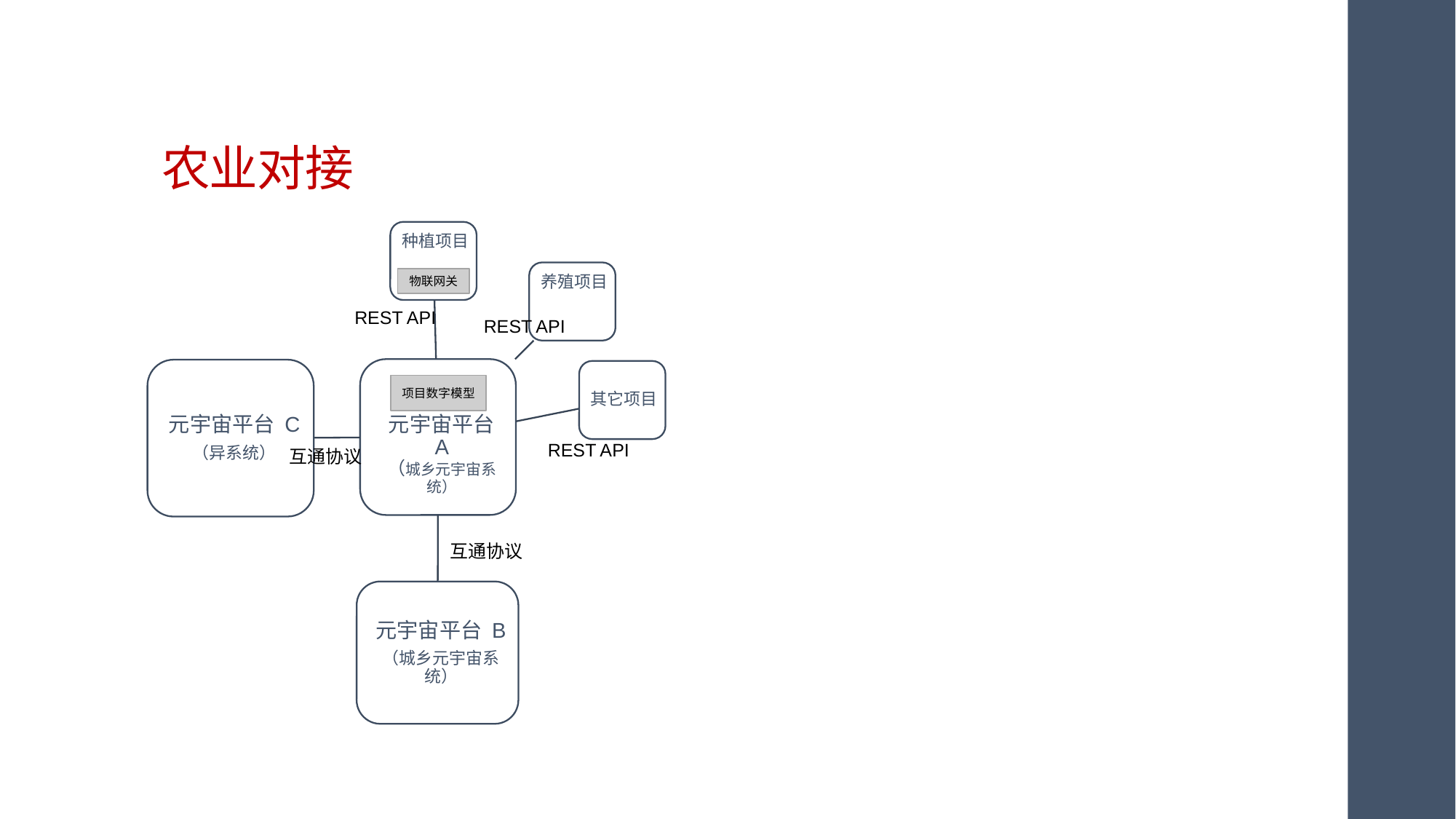

# 农业对接
元宇宙平台 A
（城乡元宇宙系统）
种植项目
养殖项目
其它项目
元宇宙平台 B
（城乡元宇宙系统）
元宇宙平台 C
（异系统）

物联网关
REST API
REST API
项目数字模型
REST API
互通协议
互通协议